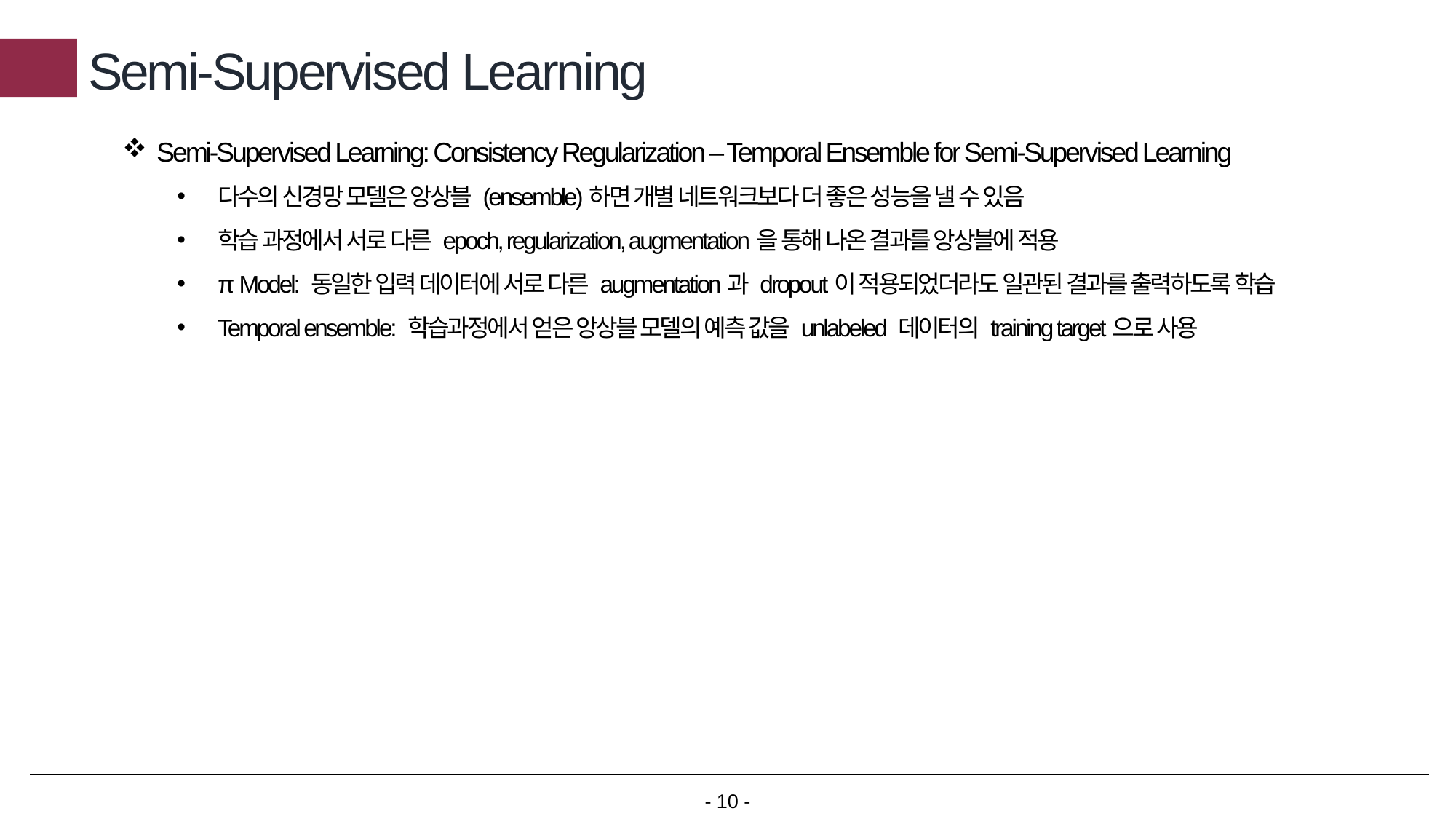

# Semi-Supervised Learning
Semi-Supervised Learning: Consistency Regularization – Temporal Ensemble for Semi-Supervised Learning
다수의 신경망 모델은 앙상블 (ensemble)하면 개별 네트워크보다 더 좋은 성능을 낼 수 있음
학습 과정에서 서로 다른 epoch, regularization, augmentation을 통해 나온 결과를 앙상블에 적용
π Model: 동일한 입력 데이터에 서로 다른 augmentation과 dropout이 적용되었더라도 일관된 결과를 출력하도록 학습
Temporal ensemble: 학습과정에서 얻은 앙상블 모델의 예측 값을 unlabeled 데이터의 training target으로 사용